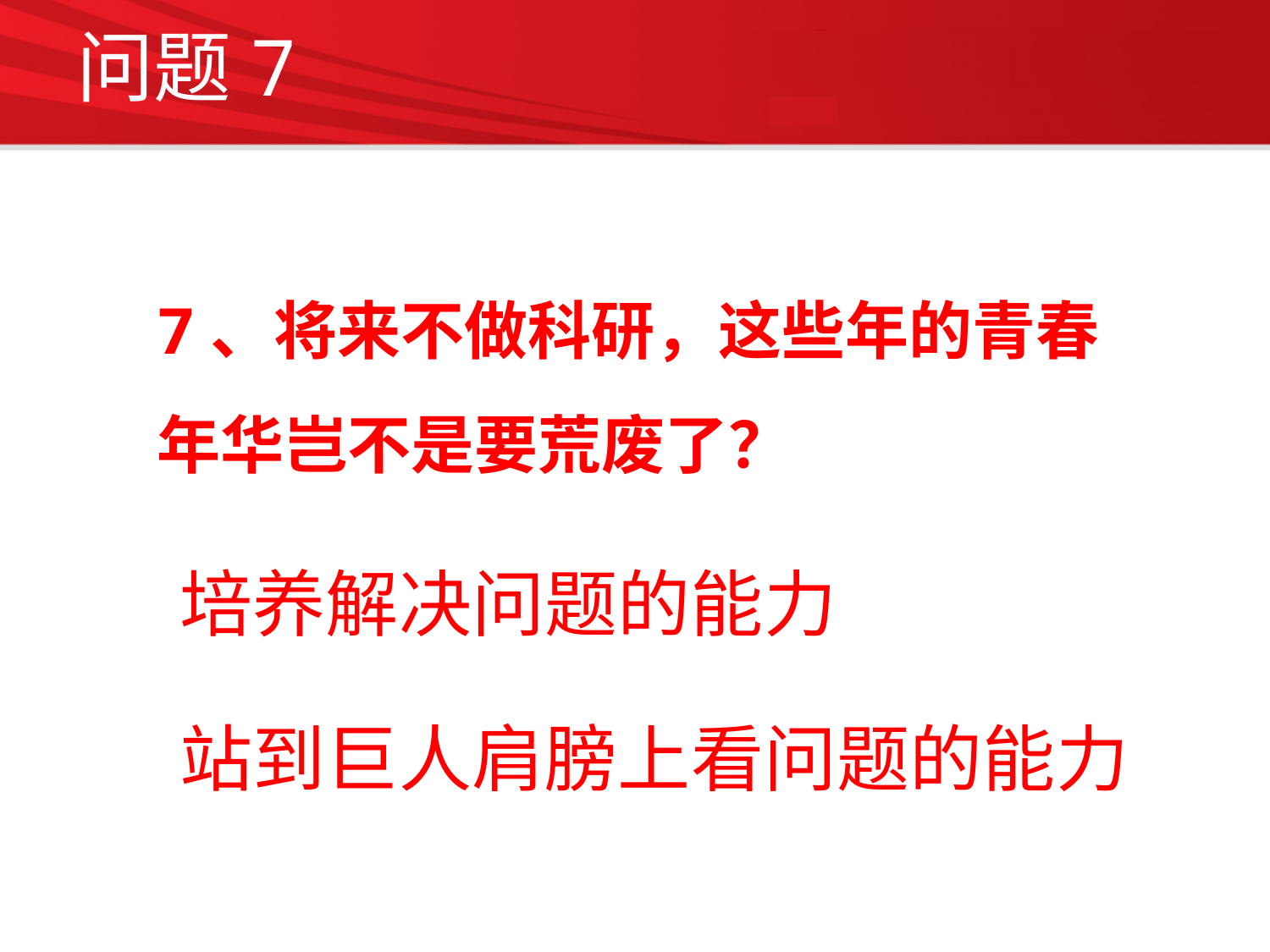

# 问题7
7、将来不做科研，这些年的青春年华岂不是要荒废了？

培养解决问题的能力
站到巨人肩膀上看问题的能力